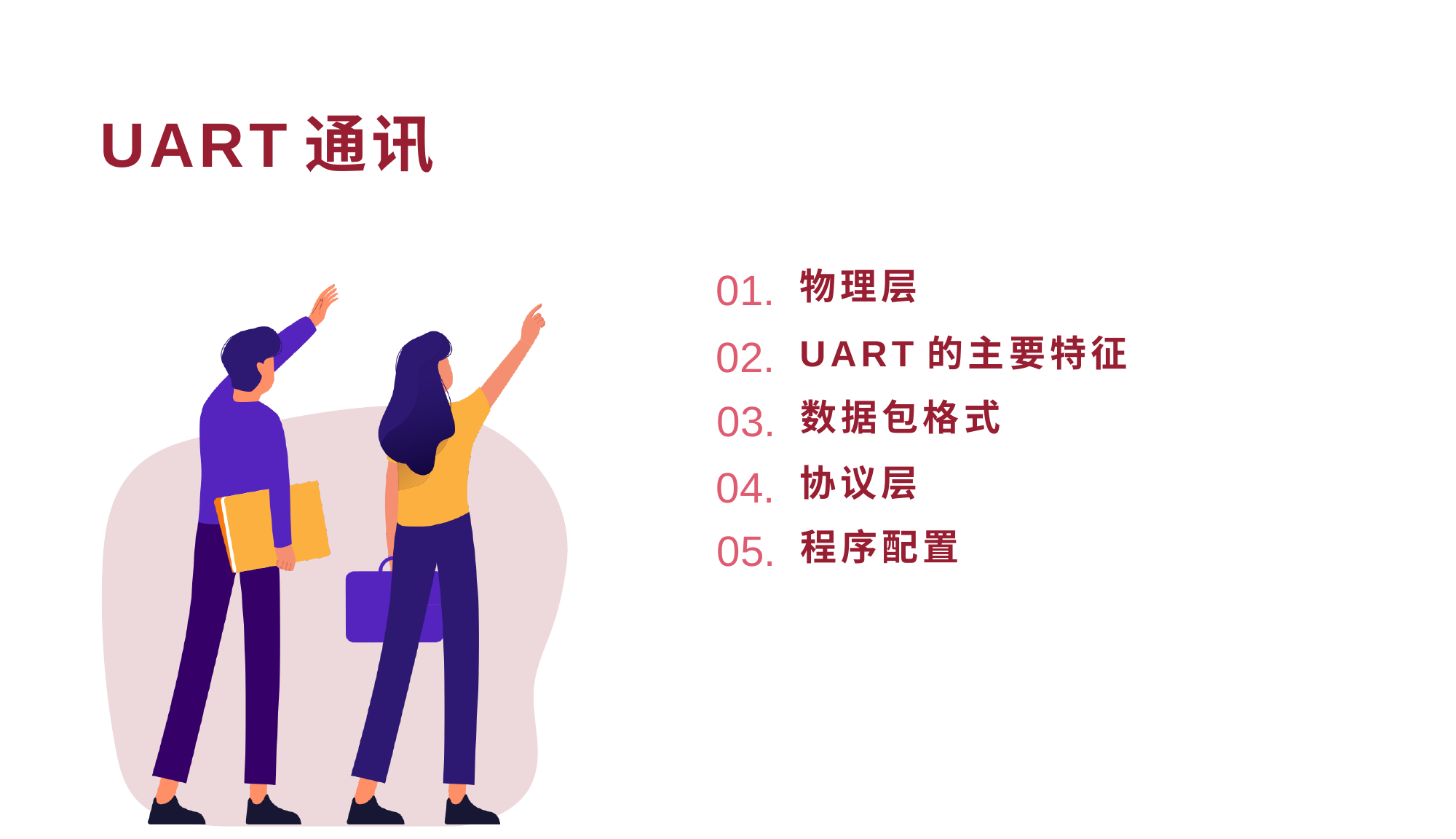

# UART通讯
01.
物理层
UART的主要特征
02.
03.
数据包格式
04.
协议层
05.
程序配置